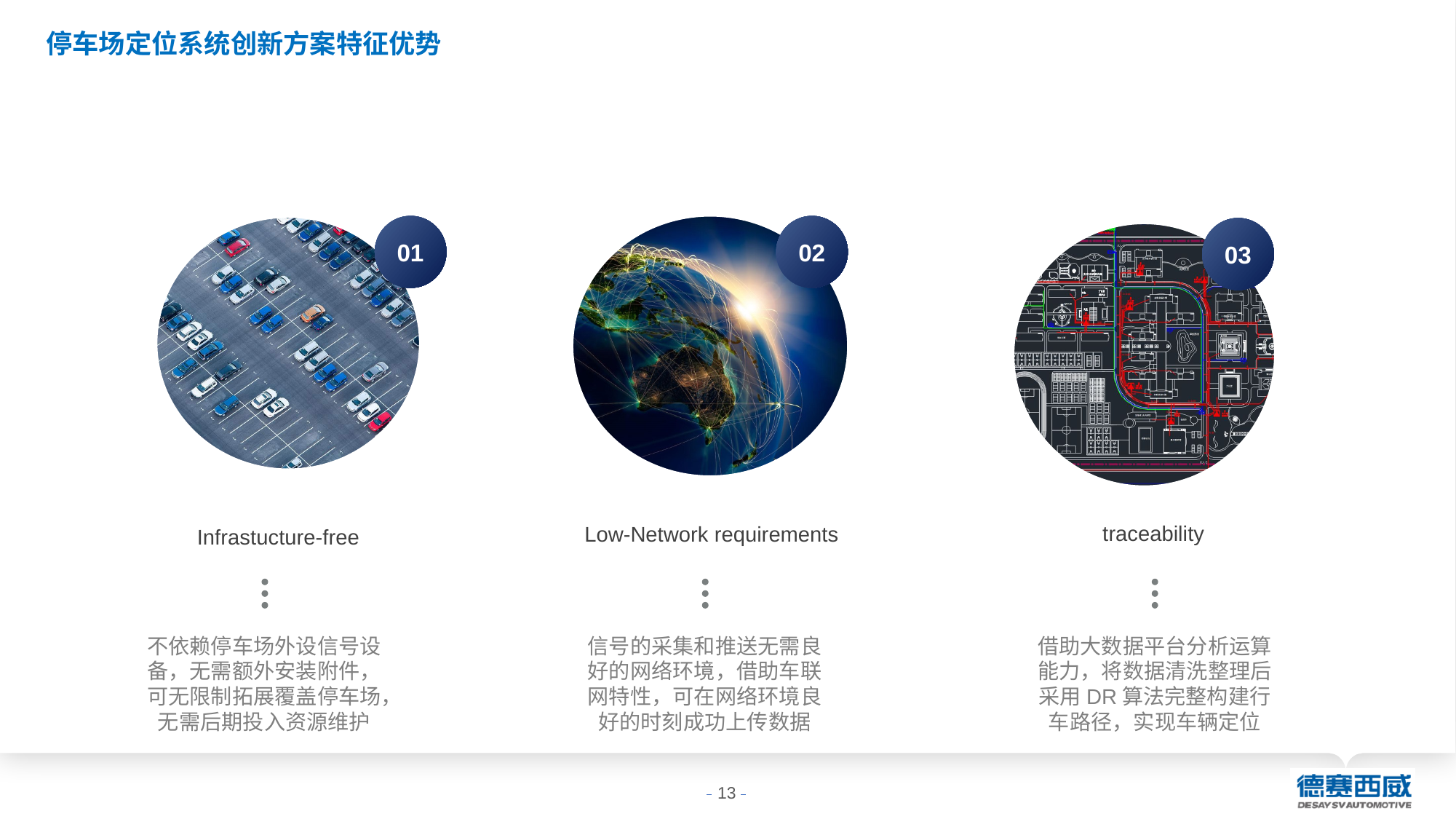

停车场定位系统创新方案特征优势
01

02

03

traceability
Low-Network requirements
Infrastucture-free

不依赖停车场外设信号设备，无需额外安装附件，可无限制拓展覆盖停车场，无需后期投入资源维护
信号的采集和推送无需良好的网络环境，借助车联网特性，可在网络环境良好的时刻成功上传数据
借助大数据平台分析运算能力，将数据清洗整理后采用DR算法完整构建行车路径，实现车辆定位